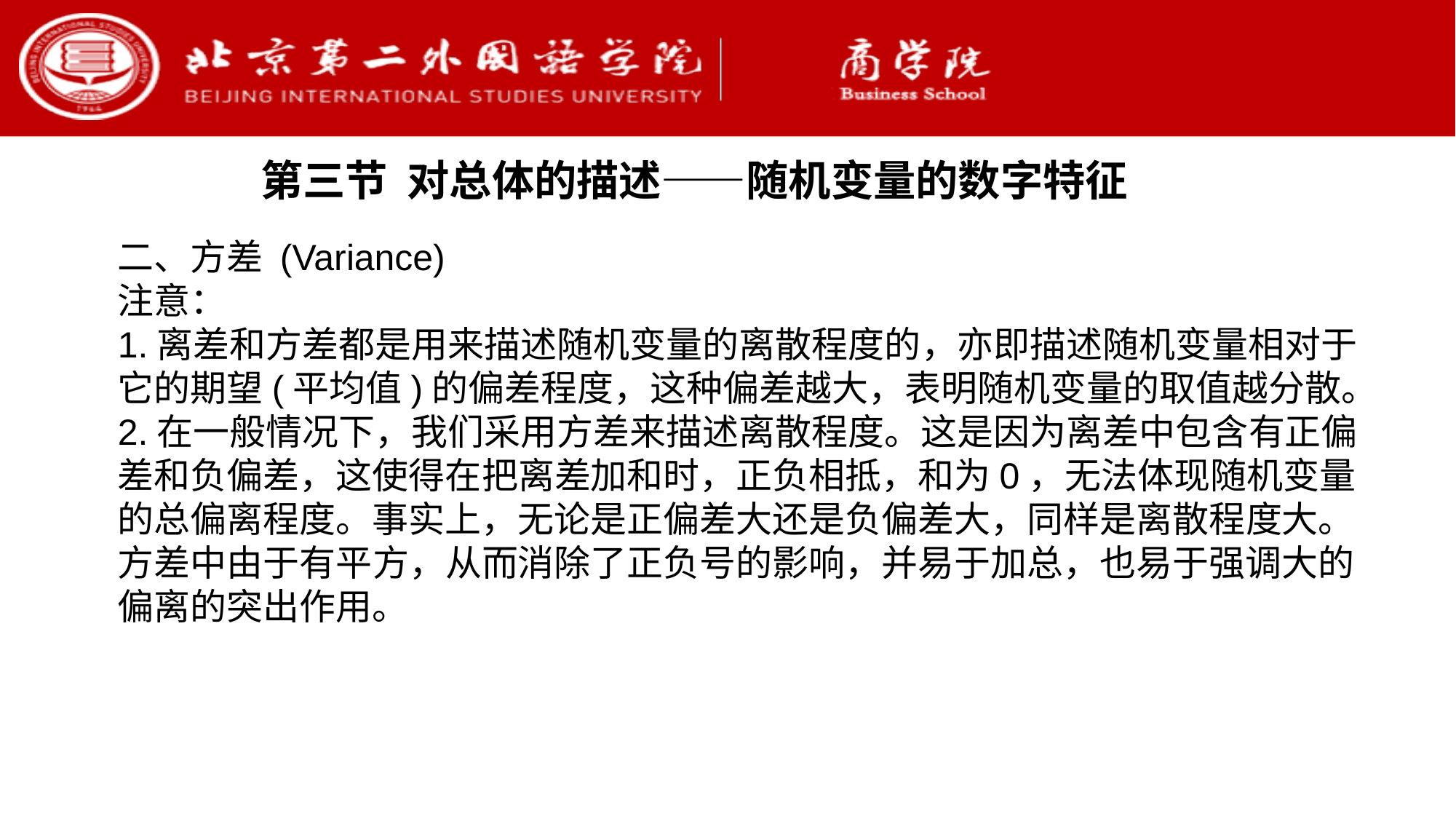

第三节  对总体的描述——随机变量的数字特征

二、方差 (Variance)
注意：
1.离差和方差都是用来描述随机变量的离散程度的，亦即描述随机变量相对于它的期望(平均值)的偏差程度，这种偏差越大，表明随机变量的取值越分散。
2.在一般情况下，我们采用方差来描述离散程度。这是因为离差中包含有正偏差和负偏差，这使得在把离差加和时，正负相抵，和为0，无法体现随机变量的总偏离程度。事实上，无论是正偏差大还是负偏差大，同样是离散程度大。方差中由于有平方，从而消除了正负号的影响，并易于加总，也易于强调大的偏离的突出作用。